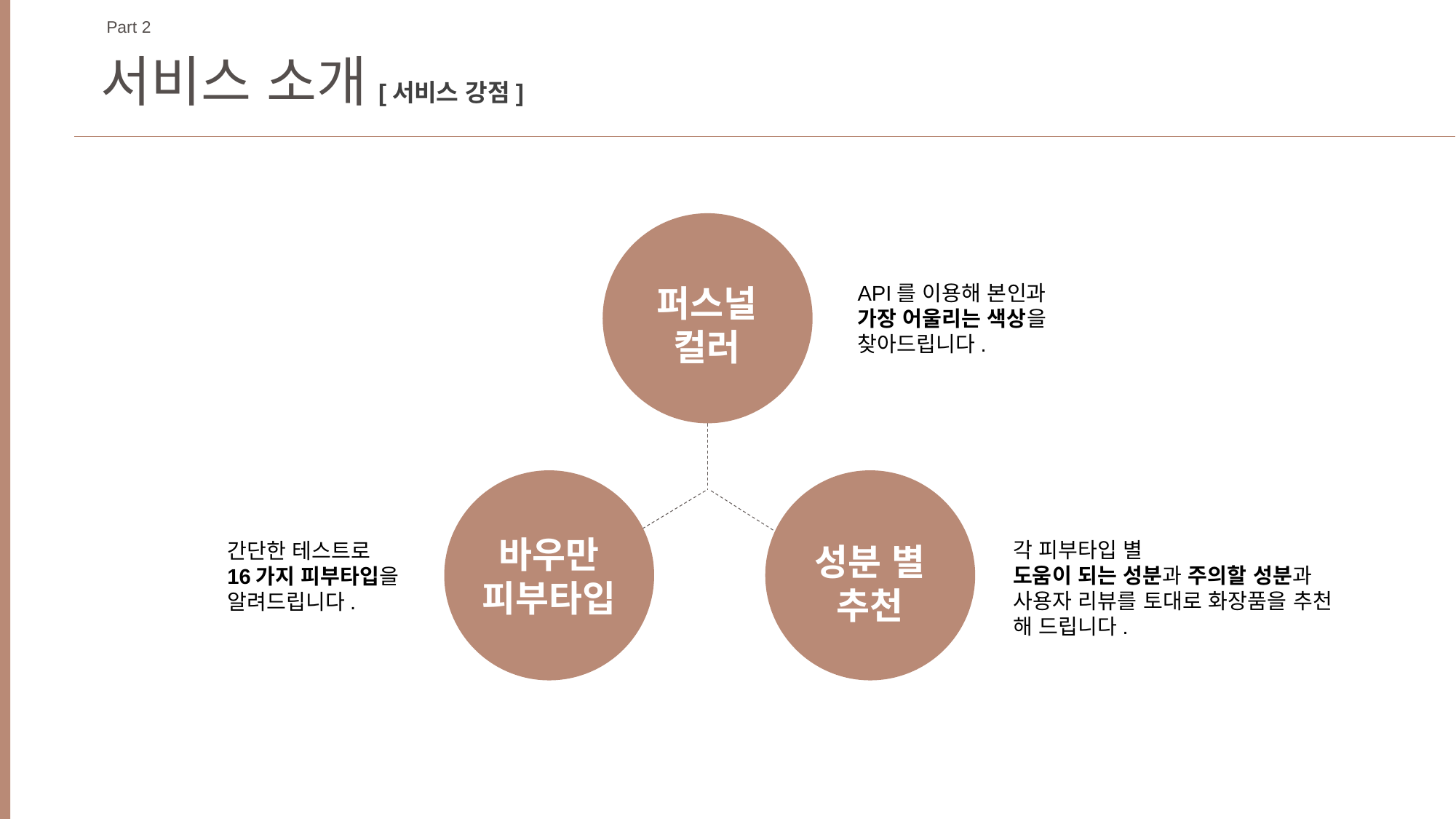

Part 2
서비스 소개
[서비스 강점]

API를 이용해 본인과
가장 어울리는 색상을
찾아드립니다.
퍼스널
컬러

바우만
피부타입
각 피부타입 별
도움이 되는 성분과 주의할 성분과
사용자 리뷰를 토대로 화장품을 추천 해 드립니다.
간단한 테스트로
16가지 피부타입을
알려드립니다.
성분 별
추천